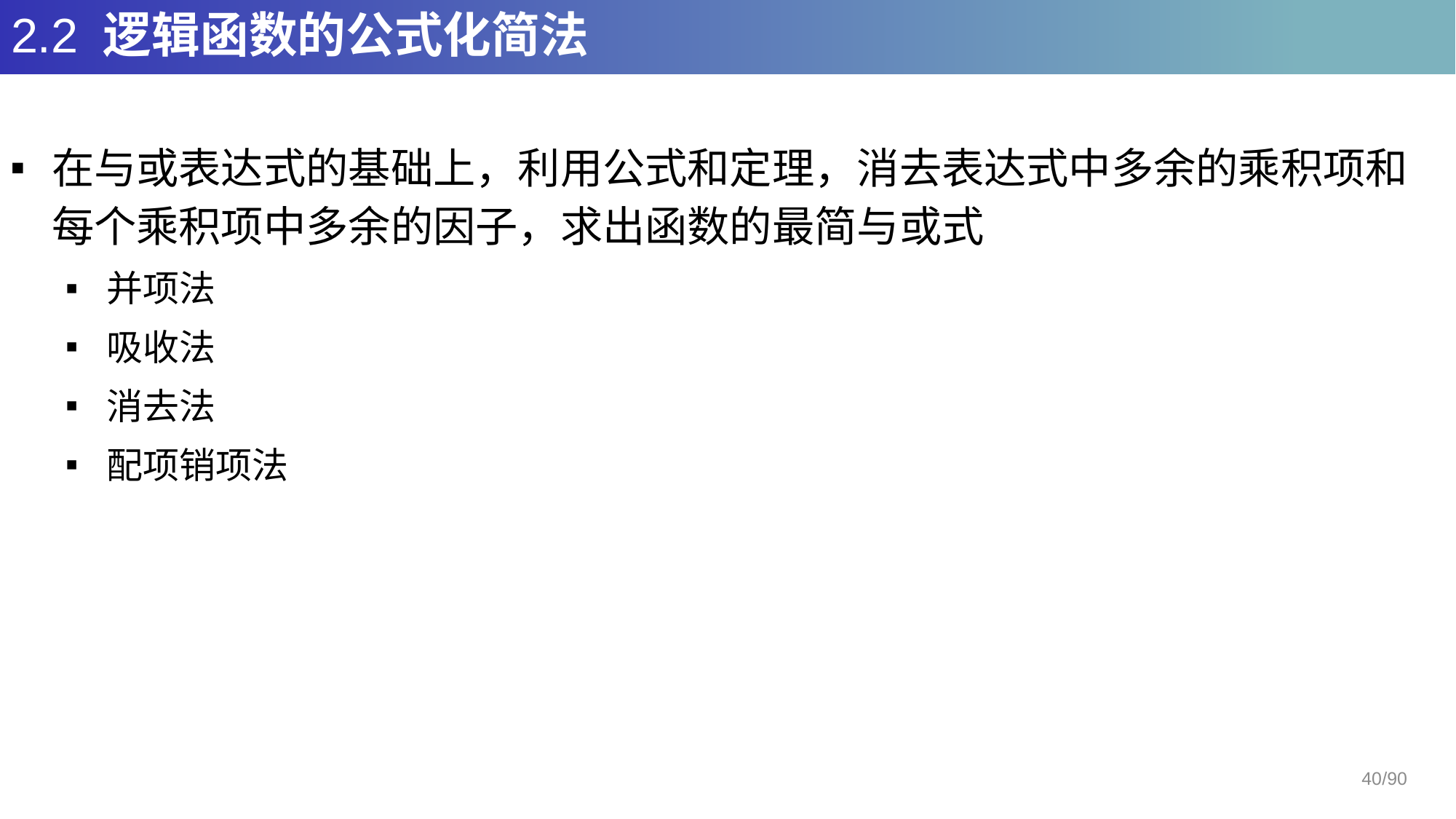

# 2.2 逻辑函数的公式化简法
在与或表达式的基础上，利用公式和定理，消去表达式中多余的乘积项和每个乘积项中多余的因子，求出函数的最简与或式
并项法
吸收法
消去法
配项销项法
40/90